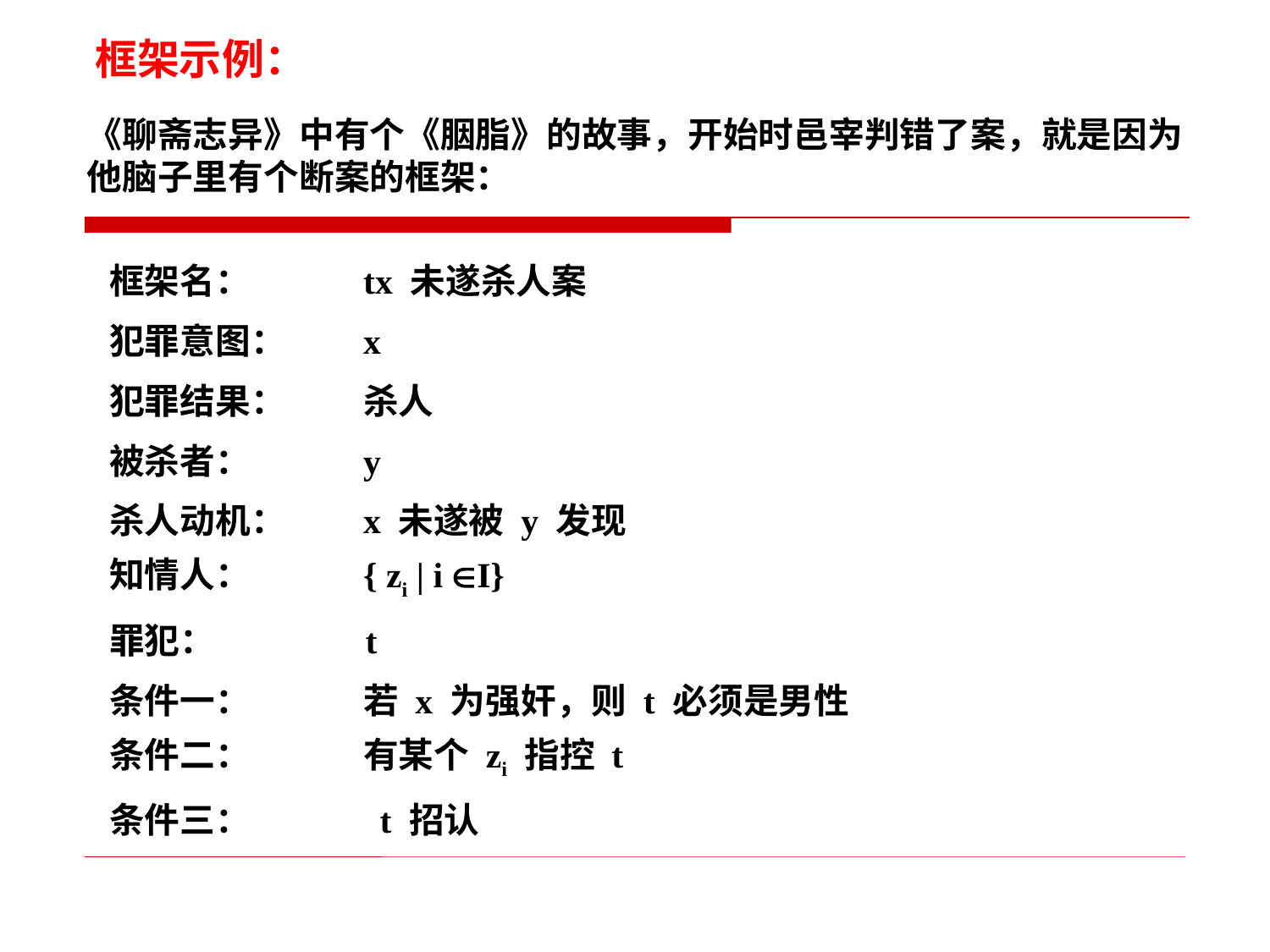

框架示例：
《聊斋志异》中有个《胭脂》的故事，开始时邑宰判错了案，就是因为他脑子里有个断案的框架：
框架名：	tx 未遂杀人案
犯罪意图：	x
犯罪结果：	杀人
被杀者：	y
杀人动机：	x 未遂被 y 发现
知情人：	{ zi | i ∈I}
罪犯：	               t
条件一：	若 x 为强奸，则 t 必须是男性
条件二：	有某个 zi 指控 t
条件三：	 t 招认